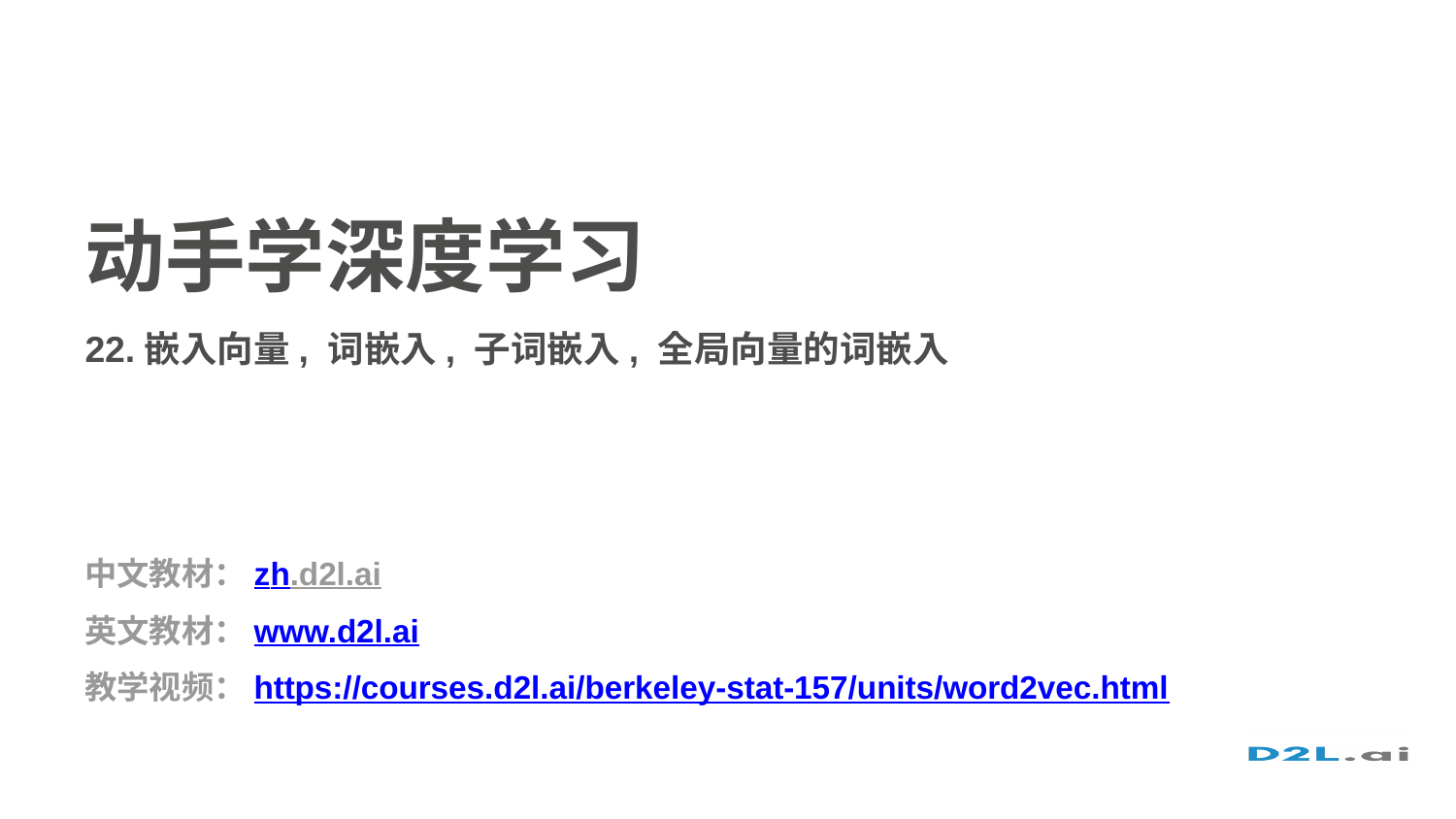

动手学深度学习
22.嵌入向量, 词嵌入, 子词嵌入, 全局向量的词嵌入
中文教材：zh.d2l.ai
英文教材：www.d2l.ai
教学视频：https://courses.d2l.ai/berkeley-stat-157/units/word2vec.html